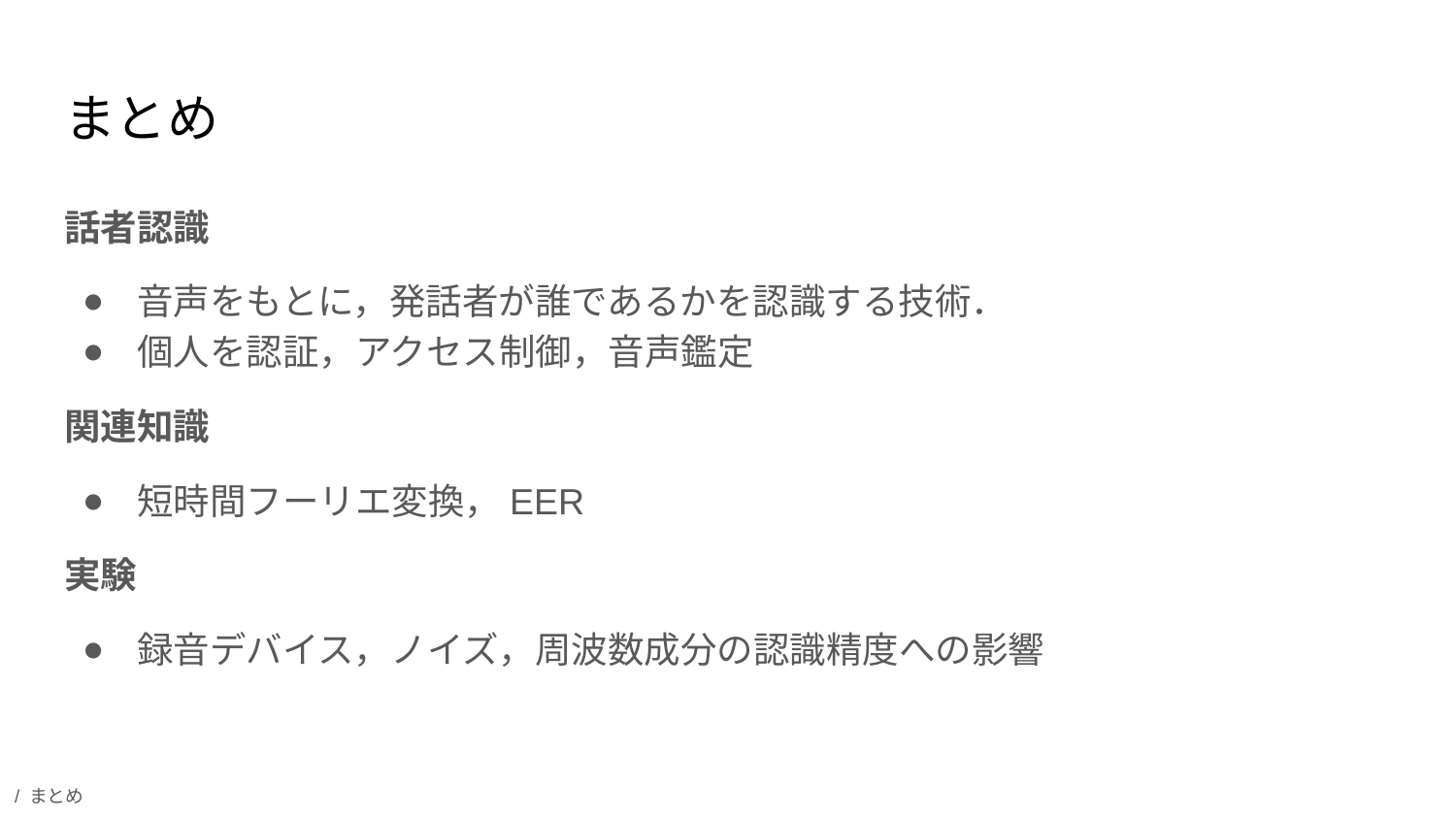

# まとめ
話者認識
音声をもとに，発話者が誰であるかを認識する技術．
個人を認証，アクセス制御，音声鑑定
関連知識
短時間フーリエ変換，EER
実験
録音デバイス，ノイズ，周波数成分の認識精度への影響
/ まとめ